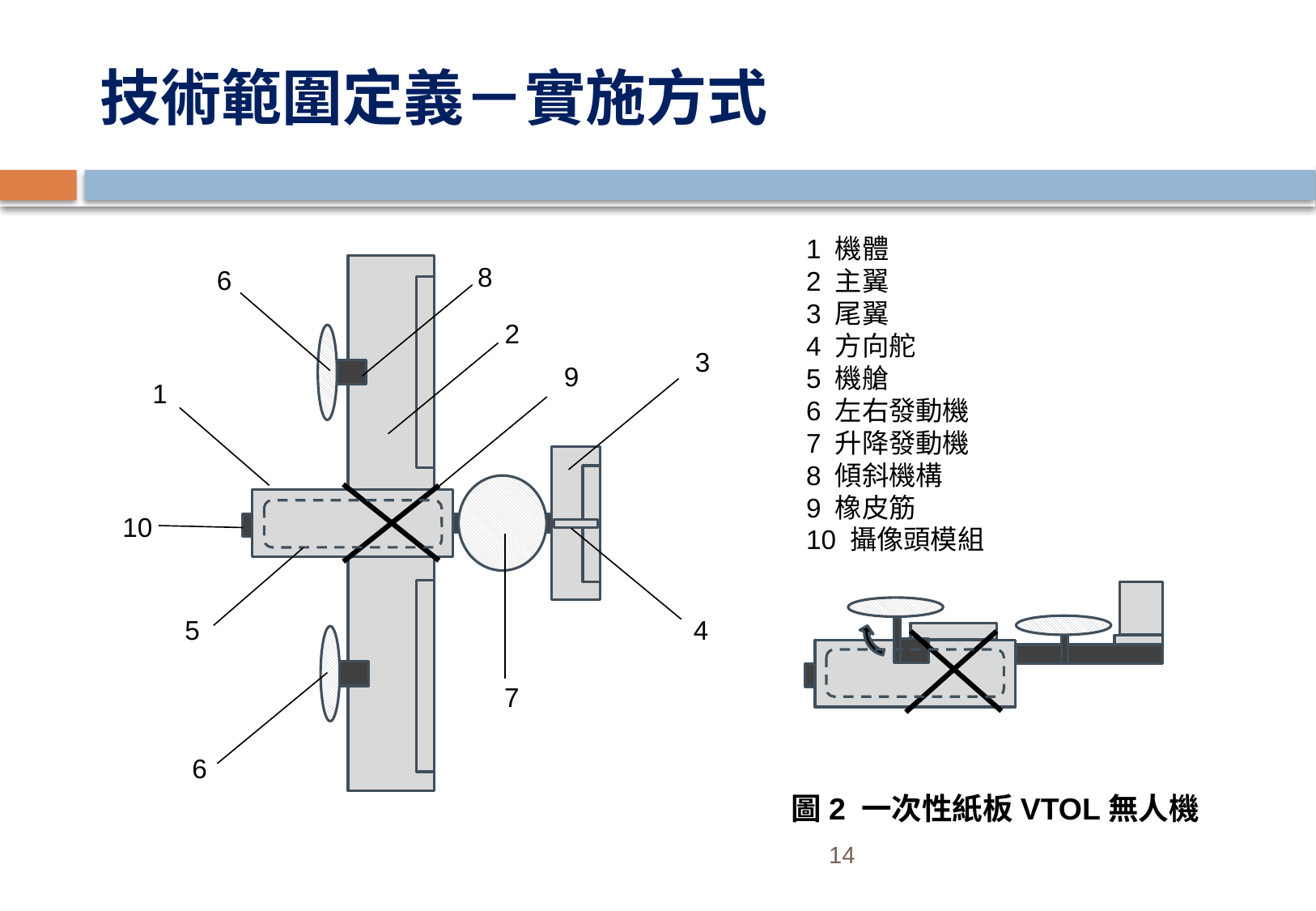

# 技術範圍定義－實施方式
1 機體
2 主翼
3 尾翼
4 方向舵
5 機艙
6 左右發動機
7 升降發動機
8 傾斜機構
9 橡皮筋
10 攝像頭模組
8

6
2
3
9
1
10

5
4
7
6

圖2 一次性紙板VTOL無人機
14